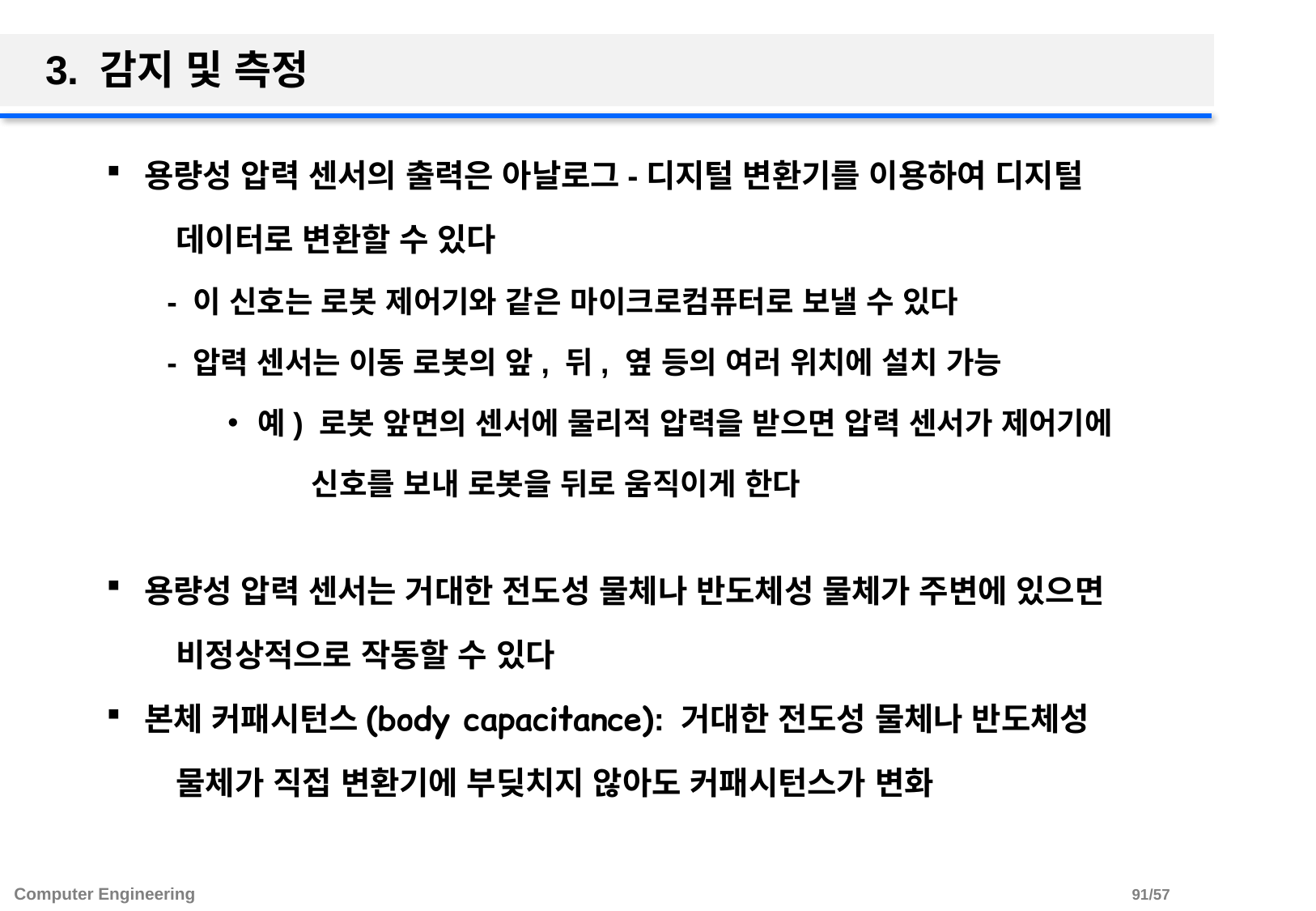

# 3. 감지 및 측정
용량성 압력 센서의 출력은 아날로그-디지털 변환기를 이용하여 디지털
       데이터로 변환할 수 있다
- 이 신호는 로봇 제어기와 같은 마이크로컴퓨터로 보낼 수 있다
- 압력 센서는 이동 로봇의 앞, 뒤, 옆 등의 여러 위치에 설치 가능
예) 로봇 앞면의 센서에 물리적 압력을 받으면 압력 센서가 제어기에
         신호를 보내 로봇을 뒤로 움직이게 한다

용량성 압력 센서는 거대한 전도성 물체나 반도체성 물체가 주변에 있으면
       비정상적으로 작동할 수 있다
본체 커패시턴스(body capacitance): 거대한 전도성 물체나 반도체성
       물체가 직접 변환기에 부딪치지 않아도 커패시턴스가 변화